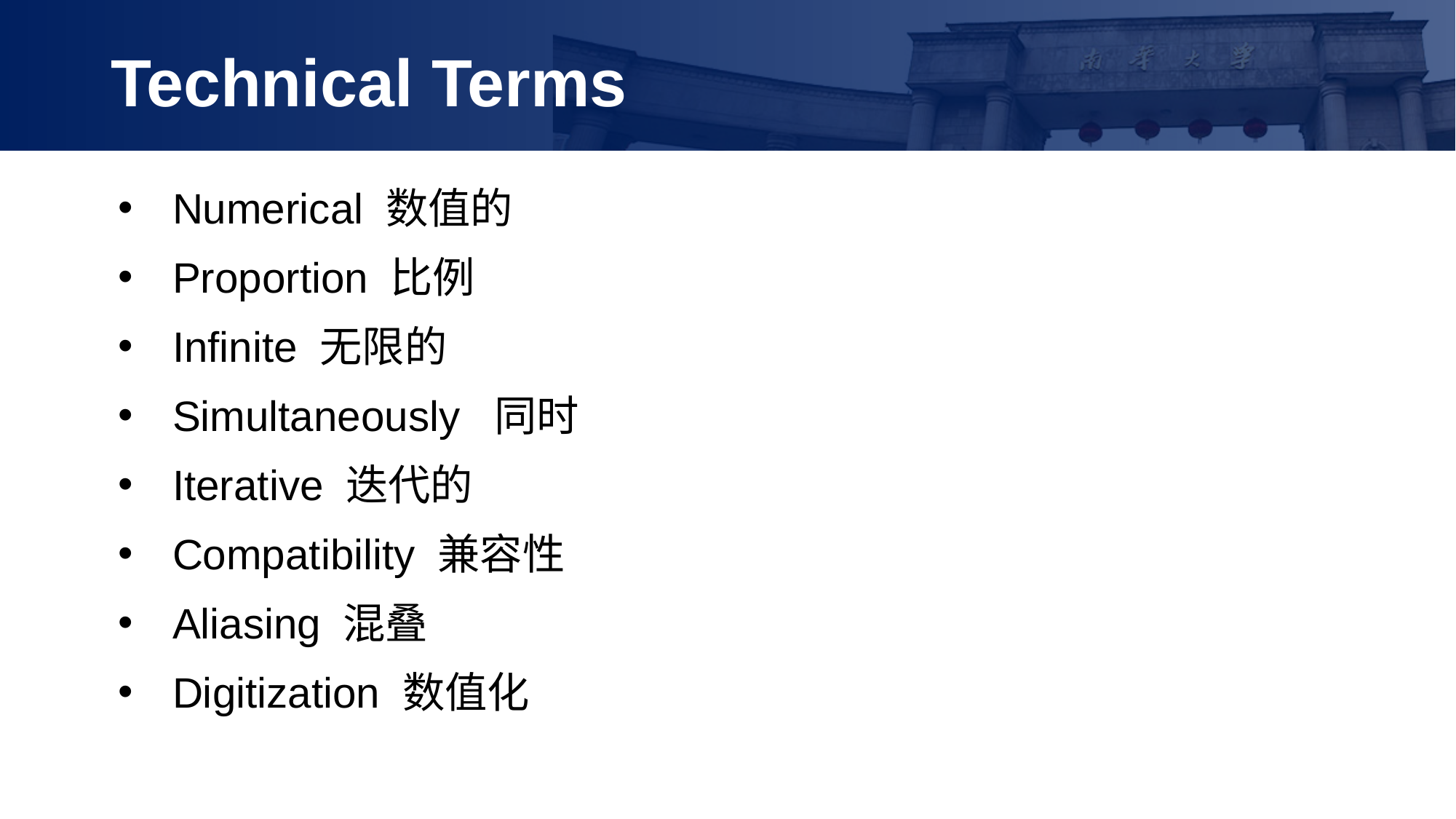

Technical Terms
Numerical 数值的
Proportion 比例
Infinite 无限的
Simultaneously  同时
Iterative 迭代的
Compatibility 兼容性
Aliasing 混叠
Digitization 数值化